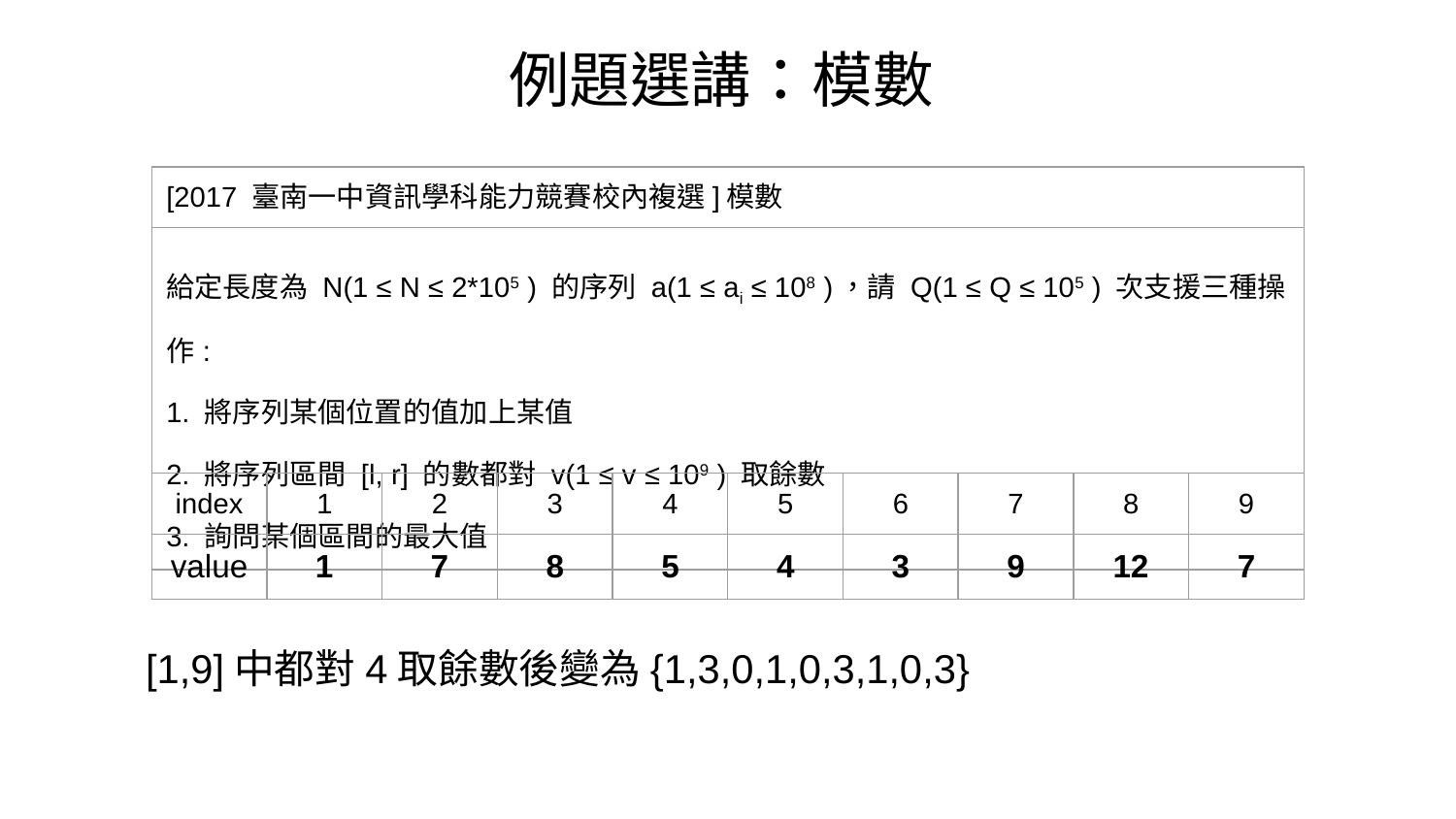

例題選講：模數

| [2017 臺南⼀中資訊學科能⼒競賽校內複選]模數 |
| --- |
| 給定⻑度為 N(1 ≤ N ≤ 2\*105 ) 的序列 a(1 ≤ ai ≤ 108 )，請 Q(1 ≤ Q ≤ 105 ) 次⽀援三種操作: 1. 將序列某個位置的值加上某值 2. 將序列區間 [l, r] 的數都對 v(1 ≤ v ≤ 109 ) 取餘數 3. 詢問某個區間的最⼤值 |
| index | 1 | 2 | 3 | 4 | 5 | 6 | 7 | 8 | 9 |
| --- | --- | --- | --- | --- | --- | --- | --- | --- | --- |
| value | 1 | 7 | 8 | 5 | 4 | 3 | 9 | 12 | 7 |
[1,9]中都對4取餘數後變為{1,3,0,1,0,3,1,0,3}